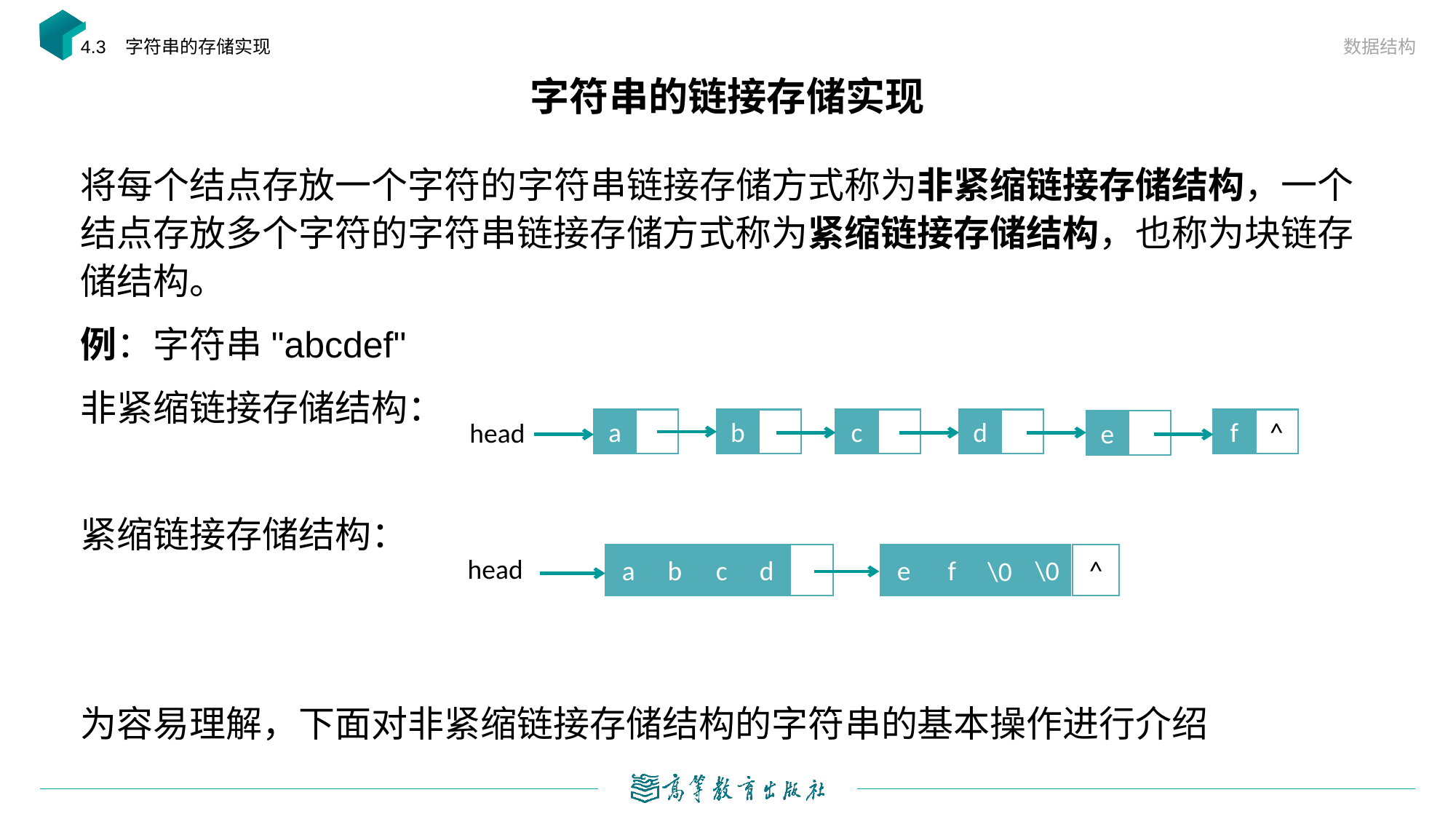

数据结构
4.3   字符串的存储实现
# 字符串的链接存储实现
将每个结点存放一个字符的字符串链接存储方式称为非紧缩链接存储结构，一个结点存放多个字符的字符串链接存储方式称为紧缩链接存储结构，也称为块链存储结构。
例：字符串"abcdef"
非紧缩链接存储结构：

紧缩链接存储结构：

为容易理解，下面对非紧缩链接存储结构的字符串的基本操作进行介绍
a

b

c

d

f
^
head
e

\0
d
f
^
e
a

b

c
head
\0